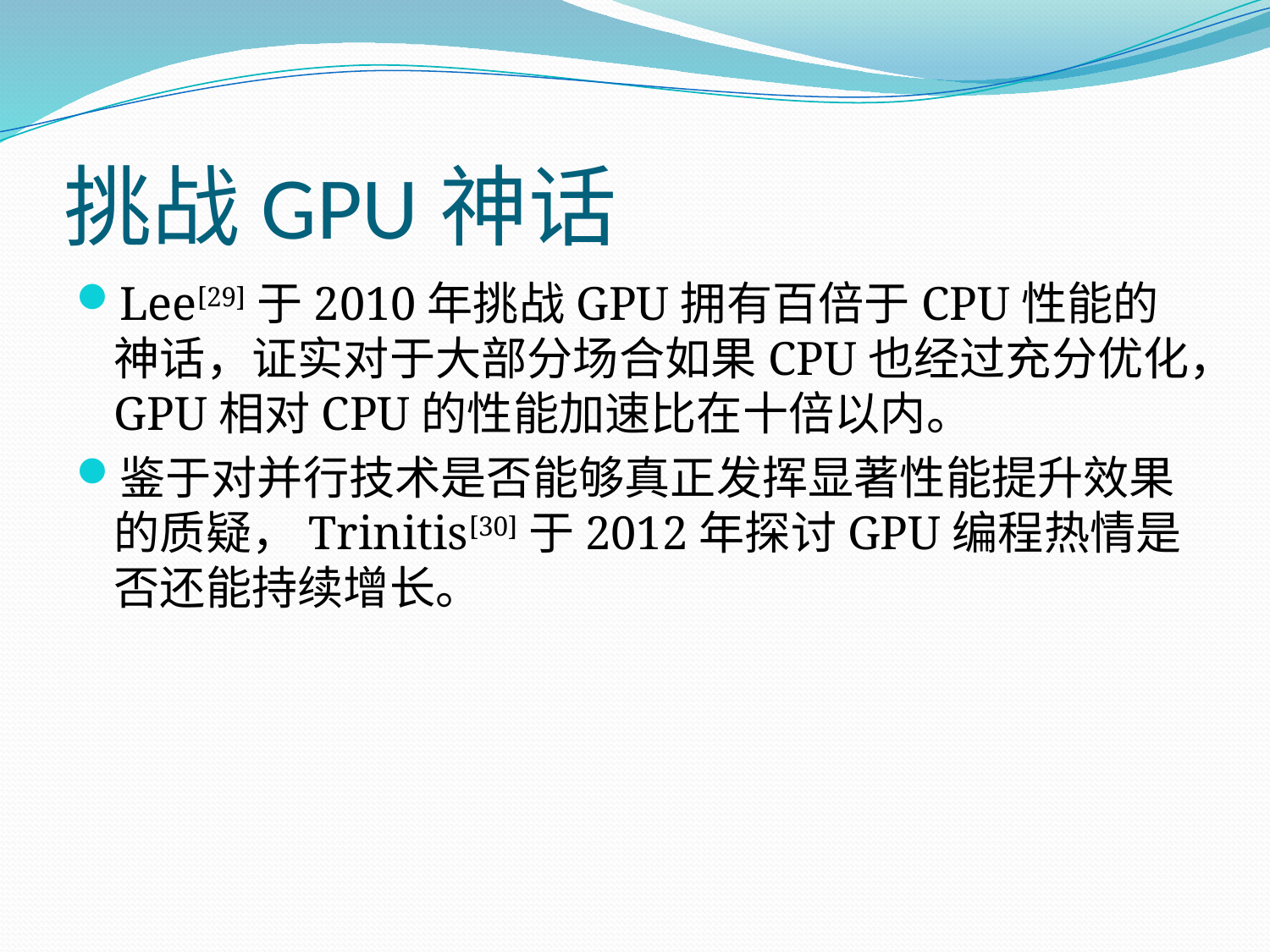

# 挑战GPU神话
Lee[29]于2010年挑战GPU拥有百倍于CPU性能的神话，证实对于大部分场合如果CPU也经过充分优化，GPU相对CPU的性能加速比在十倍以内。
鉴于对并行技术是否能够真正发挥显著性能提升效果的质疑，Trinitis[30]于2012年探讨GPU编程热情是否还能持续增长。